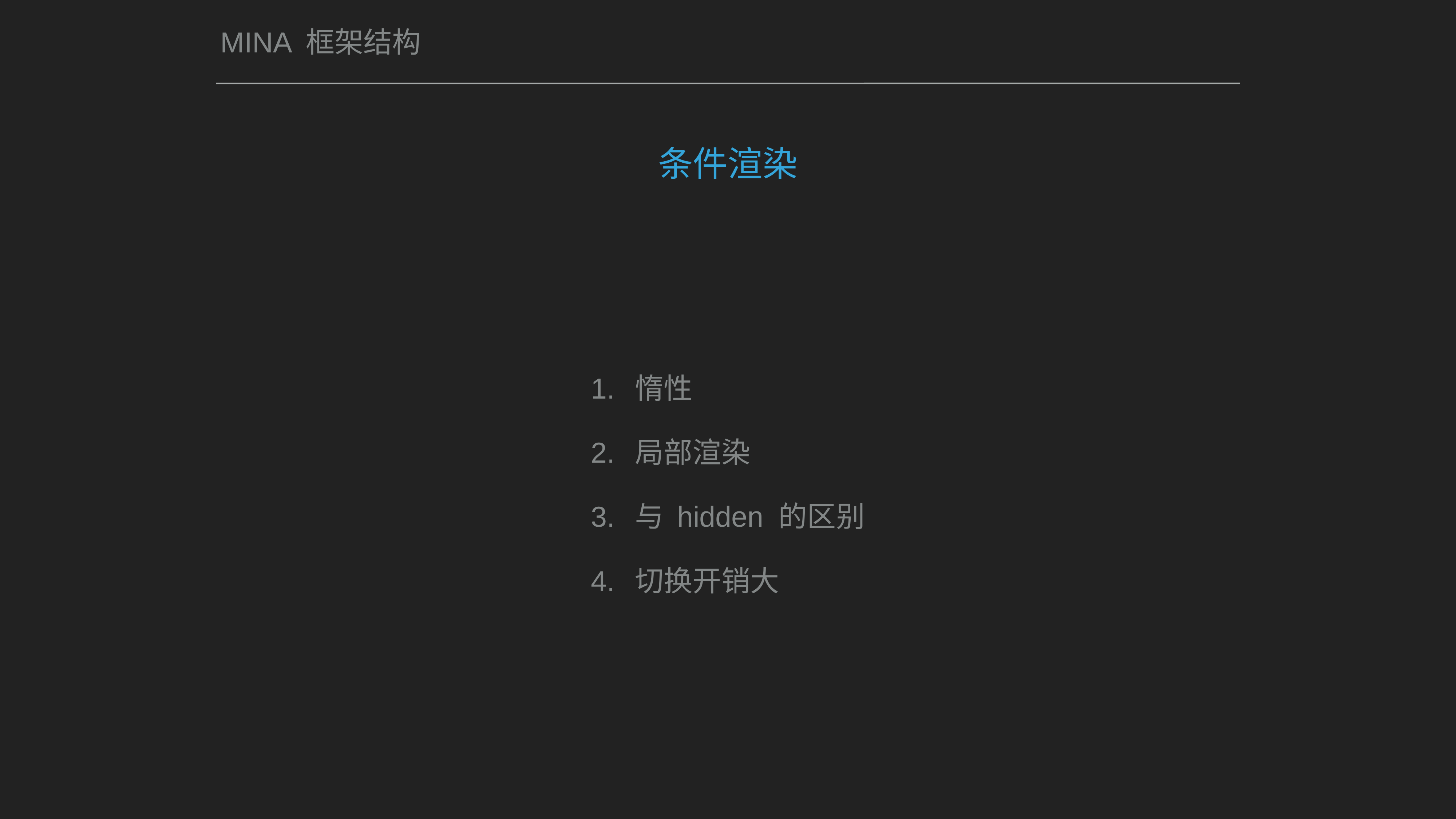

# MINA 框架结构
条件渲染
惰性
局部渲染
与 hidden 的区别
切换开销大